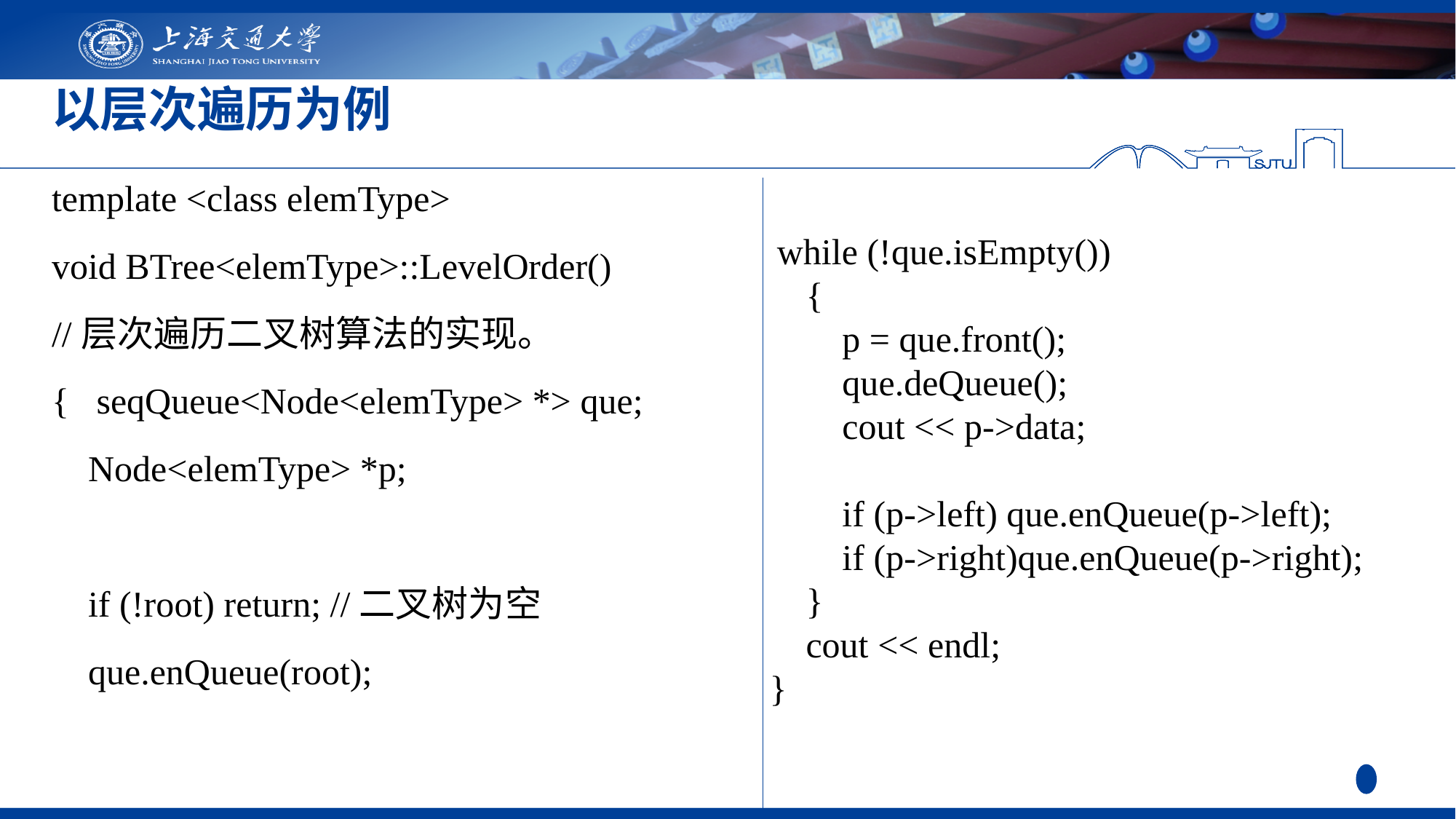

# 以层次遍历为例
template <class elemType>
void BTree<elemType>::LevelOrder()
//层次遍历二叉树算法的实现。
{   seqQueue<Node<elemType> *> que;
    Node<elemType> *p;

    if (!root) return; //二叉树为空
    que.enQueue(root);

 while (!que.isEmpty())
    {
        p = que.front();
        que.deQueue();
        cout << p->data;

        if (p->left) que.enQueue(p->left);
        if (p->right)que.enQueue(p->right);
    }
    cout << endl;
}